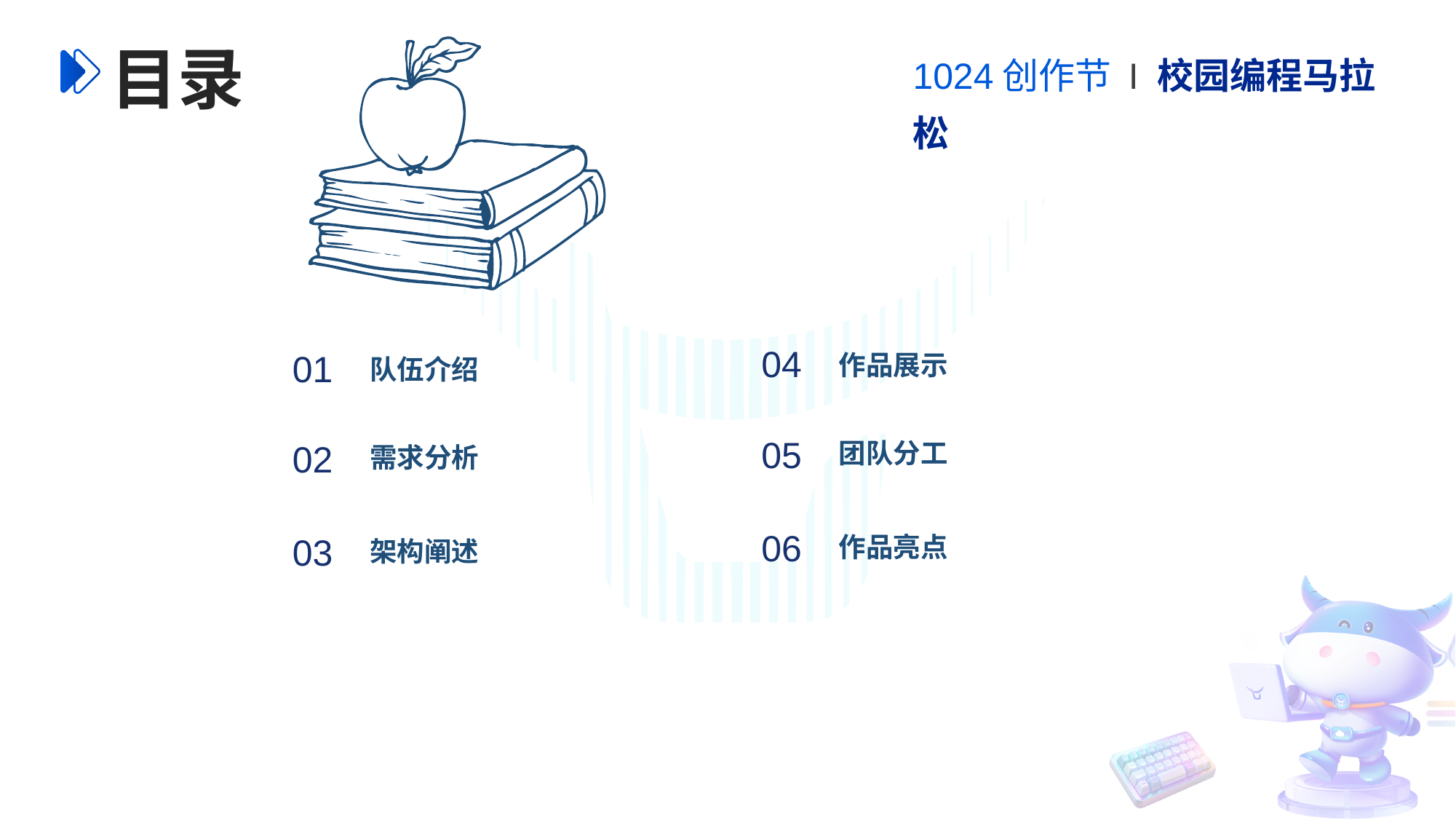

1024创作节 I 校园编程马拉松

目录
04
01
作品展示
队伍介绍
05
02
团队分工
需求分析
06
03
作品亮点
架构阐述